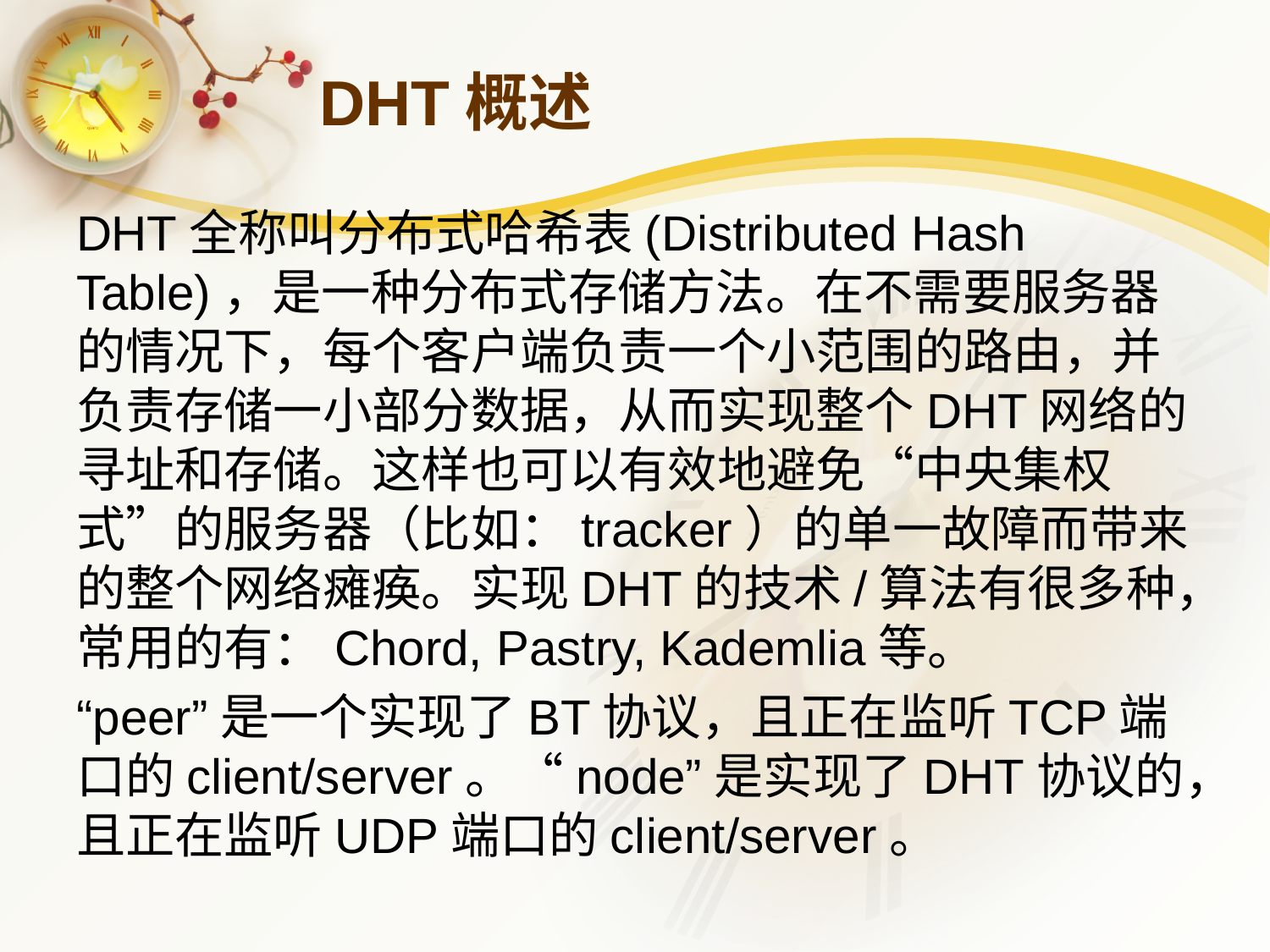

# DHT概述
DHT全称叫分布式哈希表(Distributed Hash Table)，是一种分布式存储方法。在不需要服务器的情况下，每个客户端负责一个小范围的路由，并负责存储一小部分数据，从而实现整个DHT网络的寻址和存储。这样也可以有效地避免“中央集权式”的服务器（比如：tracker）的单一故障而带来的整个网络瘫痪。实现DHT的技术/算法有很多种，常用的有：Chord, Pastry, Kademlia等。
“peer”是一个实现了BT协议，且正在监听TCP端口的client/server。“node”是实现了DHT协议的，且正在监听UDP端口的client/server。